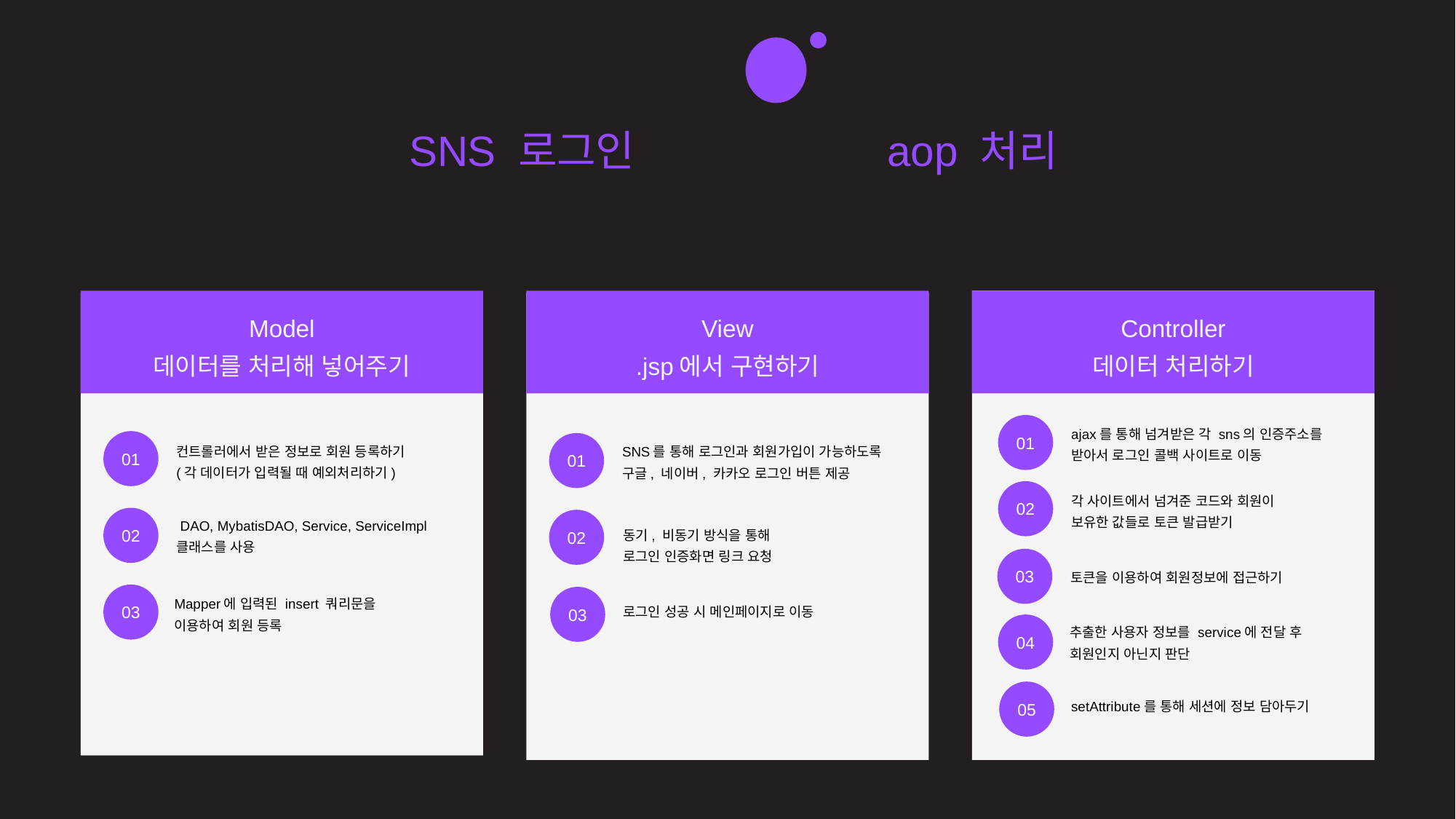

7 / 60

eduZino - 안도경
  SNS 로그인 기능 구현 및 aop 처리
[loginform.jsp, result.jsp]

Model
데이터를 처리해 넣어주기
View
.jsp에서 구현하기
Controller
데이터 처리하기
01
ajax를 통해 넘겨받은 각 sns의 인증주소를 받아서 로그인 콜백 사이트로 이동
01
01
컨트롤러에서 받은 정보로 회원 등록하기
(각 데이터가 입력될 때 예외처리하기)
SNS를 통해 로그인과 회원가입이 가능하도록 구글, 네이버, 카카오 로그인 버튼 제공
02
각 사이트에서 넘겨준 코드와 회원이
보유한 값들로 토큰 발급받기
02
02
 DAO, MybatisDAO, Service, ServiceImpl 클래스를 사용
동기, 비동기 방식을 통해
로그인 인증화면 링크 요청
03
토큰을 이용하여 회원정보에 접근하기
03
03
Mapper에 입력된 insert 쿼리문을
이용하여 회원 등록
로그인 성공 시 메인페이지로 이동
04
추출한 사용자 정보를 service에 전달 후 회원인지 아닌지 판단
05
setAttribute를 통해 세션에 정보 담아두기